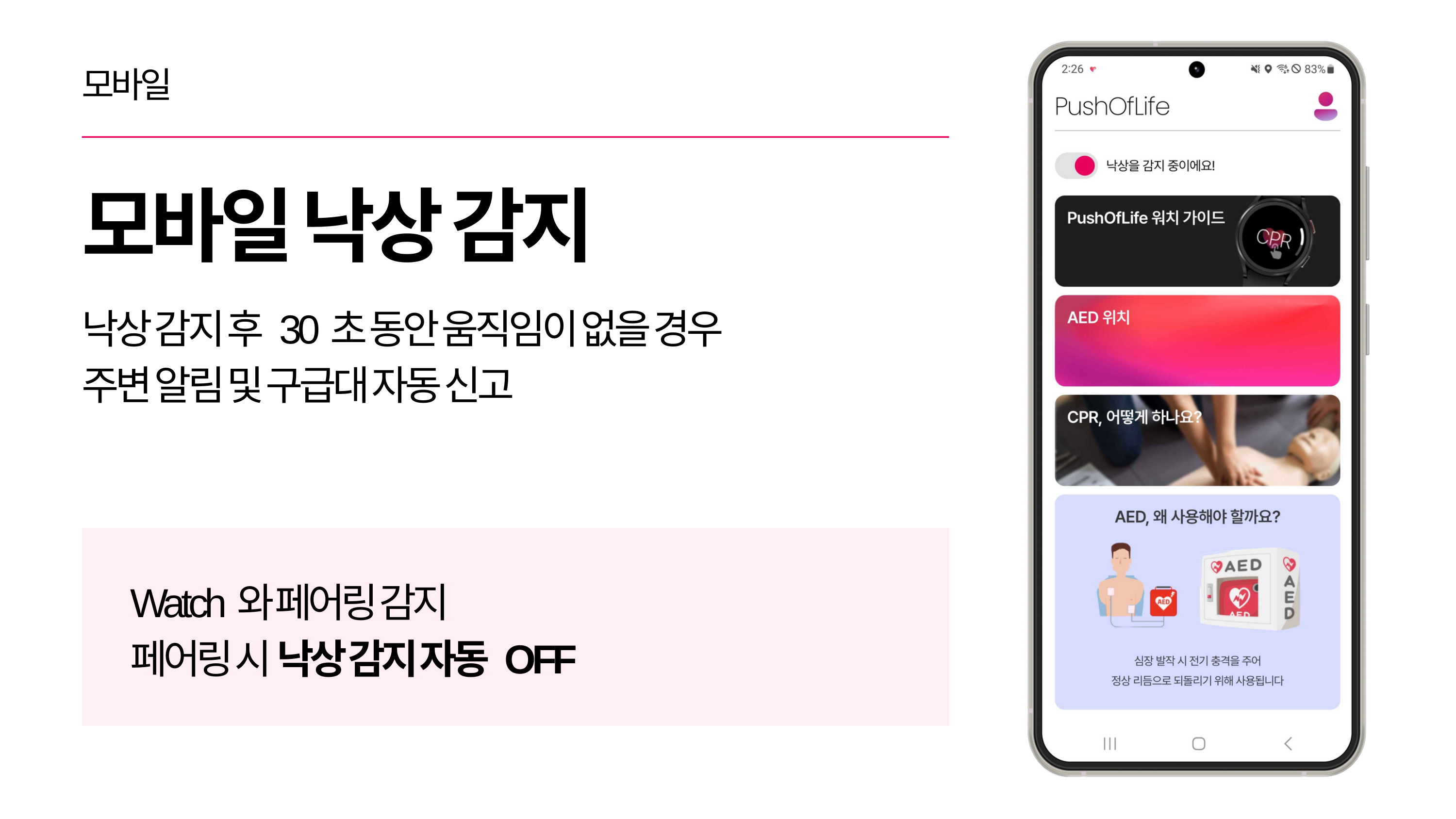

모바일

모바일 낙상 감지
낙상 감지 후 30초 동안 움직임이 없을 경우
주변 알림 및 구급대 자동 신고

Watch와 페어링 감지
페어링 시 낙상 감지 자동 OFF